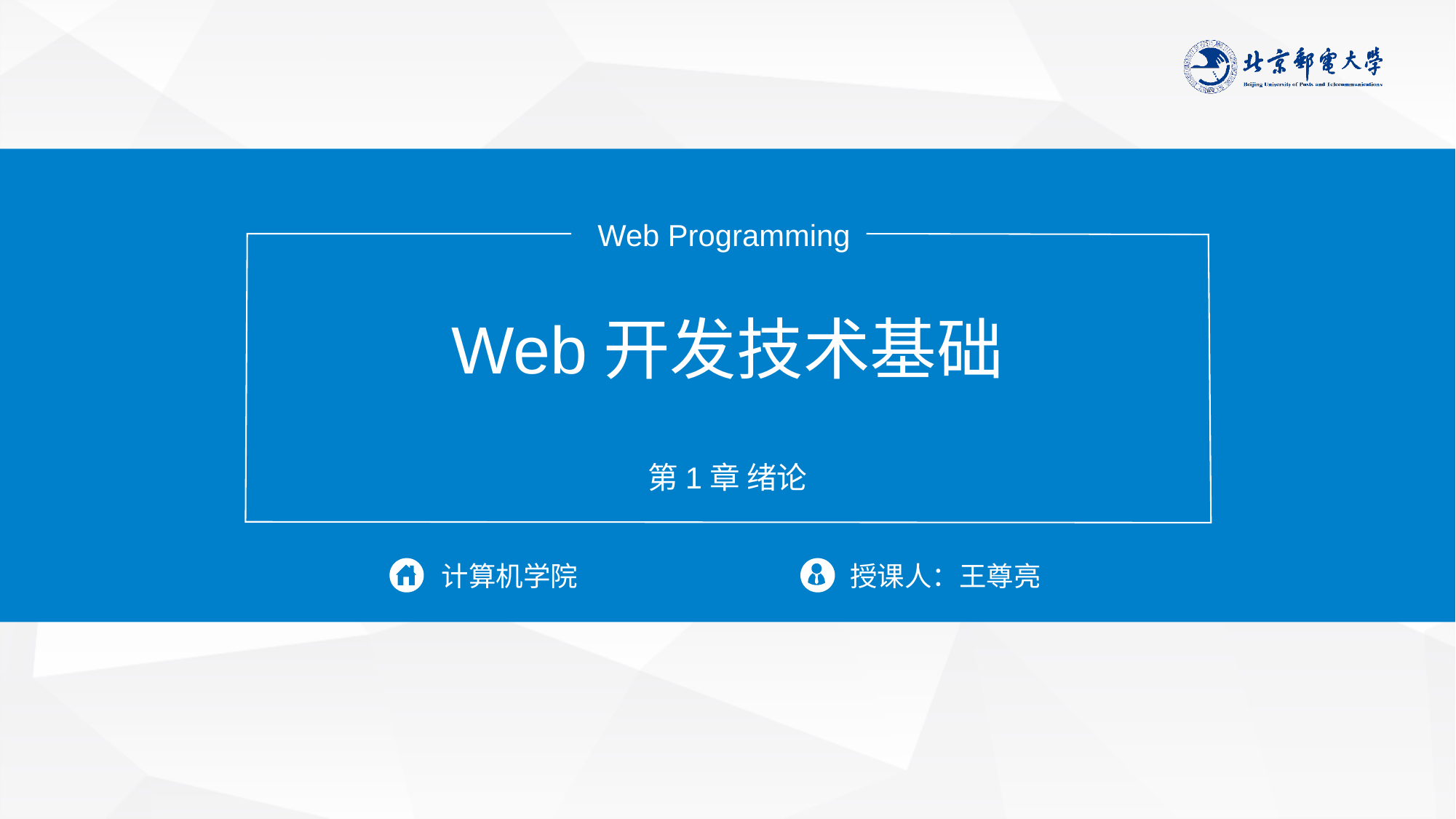

Web Programming

Web开发技术基础
第1章 绪论
计算机学院
授课人：王尊亮